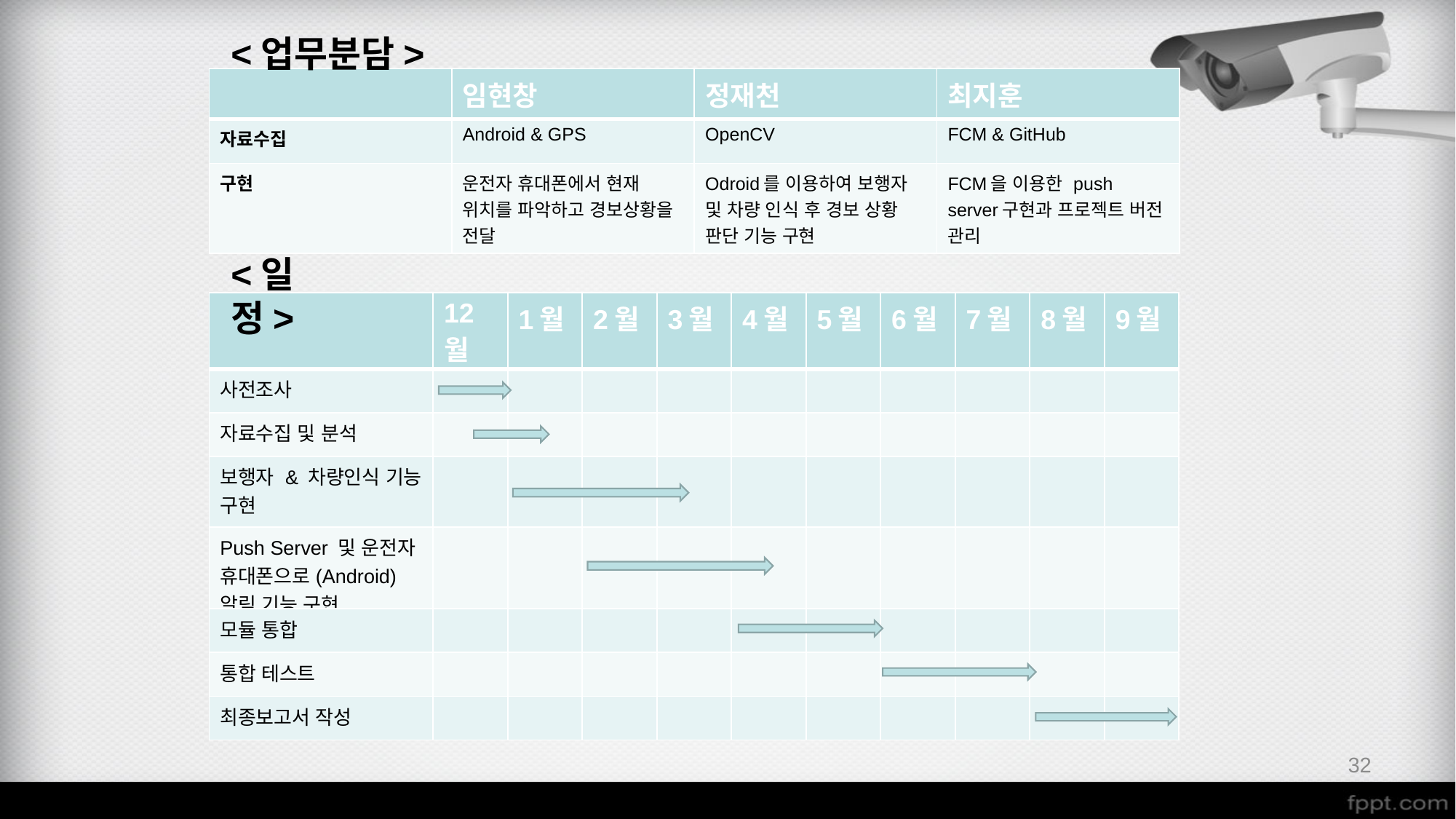

<업무분담>
|  | 임현창 | 정재천 | 최지훈 |
| --- | --- | --- | --- |
| 자료수집 | Android & GPS | OpenCV | FCM & GitHub |
| 구현 | 운전자 휴대폰에서 현재 위치를 파악하고 경보상황을 전달 | Odroid를 이용하여 보행자 및 차량 인식 후 경보 상황 판단 기능 구현 | FCM을 이용한 push server구현과 프로젝트 버전 관리 |
<일정>
|  | 12월 | 1월 | 2월 | 3월 | 4월 | 5월 | 6월 | 7월 | 8월 | 9월 |
| --- | --- | --- | --- | --- | --- | --- | --- | --- | --- | --- |
| 사전조사 |  |  |  |  |  |  |  |  |  |  |
| 자료수집 및 분석 |  |  |  |  |  |  |  |  |  |  |
| 보행자 & 차량인식 기능 구현 |  |  |  |  |  |  |  |  |  |  |
| Push Server 및 운전자 휴대폰으로(Android) 알림 기능 구현 |  |  |  |  |  |  |  |  |  |  |
| 모듈 통합 |  |  |  |  |  |  |  |  |  |  |
| 통합 테스트 |  |  |  |  |  |  |  |  |  |  |
| 최종보고서 작성 |  |  |  |  |  |  |  |  |  |  |

32